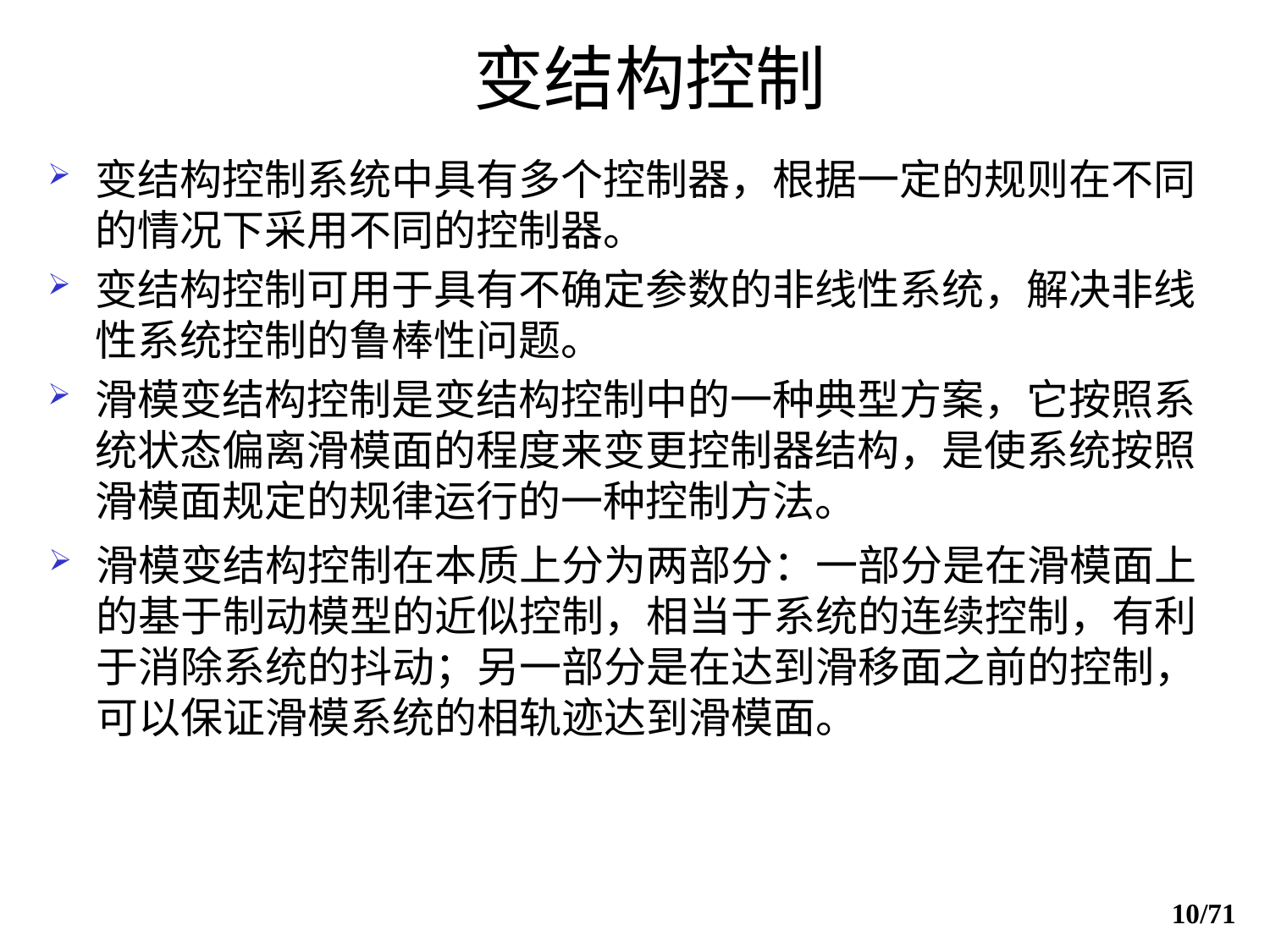

# 变结构控制
变结构控制系统中具有多个控制器，根据一定的规则在不同的情况下采用不同的控制器。
变结构控制可用于具有不确定参数的非线性系统，解决非线性系统控制的鲁棒性问题。
滑模变结构控制是变结构控制中的一种典型方案，它按照系统状态偏离滑模面的程度来变更控制器结构，是使系统按照滑模面规定的规律运行的一种控制方法。

滑模变结构控制在本质上分为两部分：一部分是在滑模面上的基于制动模型的近似控制，相当于系统的连续控制，有利于消除系统的抖动；另一部分是在达到滑移面之前的控制，可以保证滑模系统的相轨迹达到滑模面。
10/71